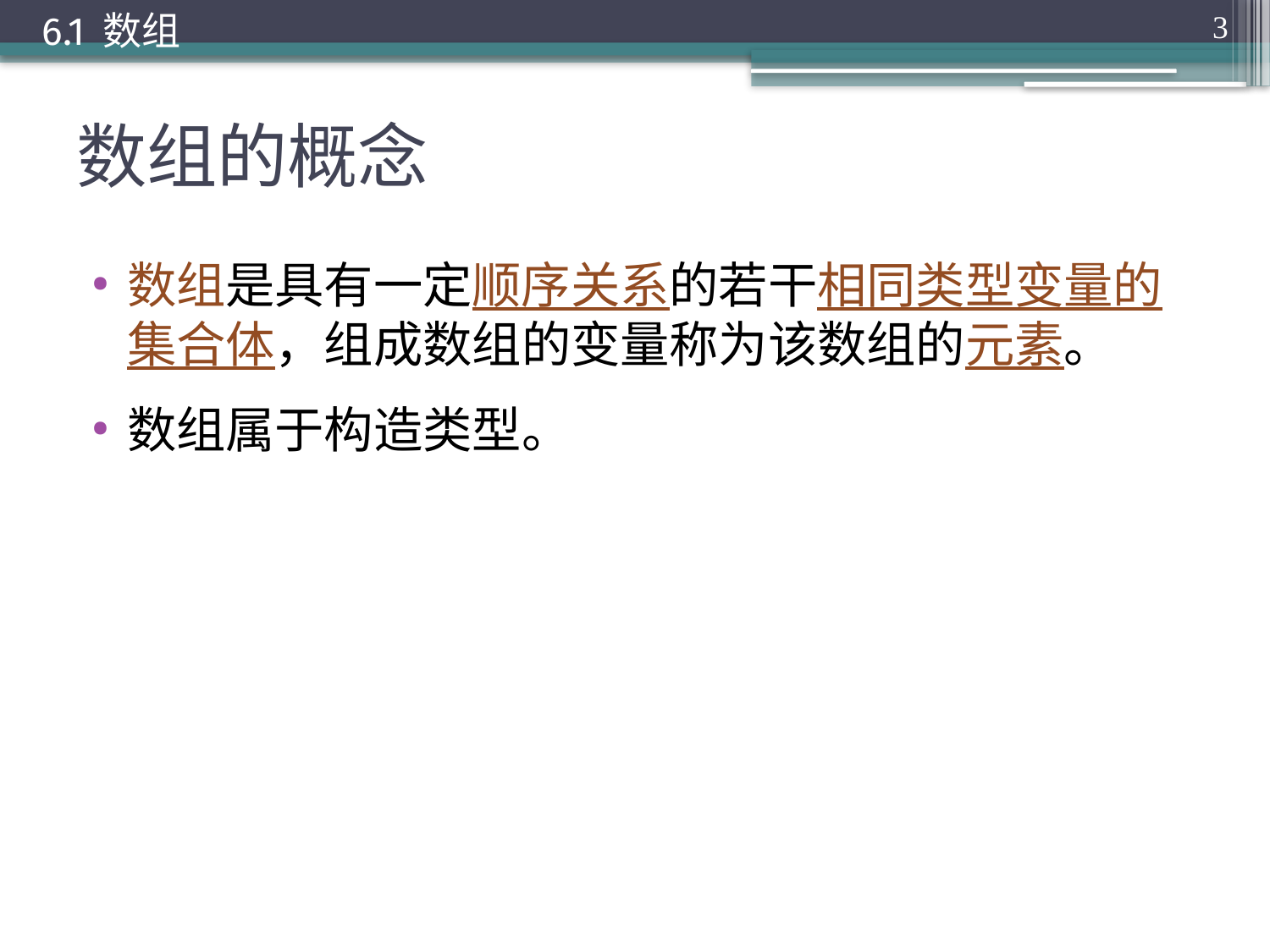

6.1 数组
3
# 数组的概念
数组是具有一定顺序关系的若干相同类型变量的集合体，组成数组的变量称为该数组的元素。
数组属于构造类型。